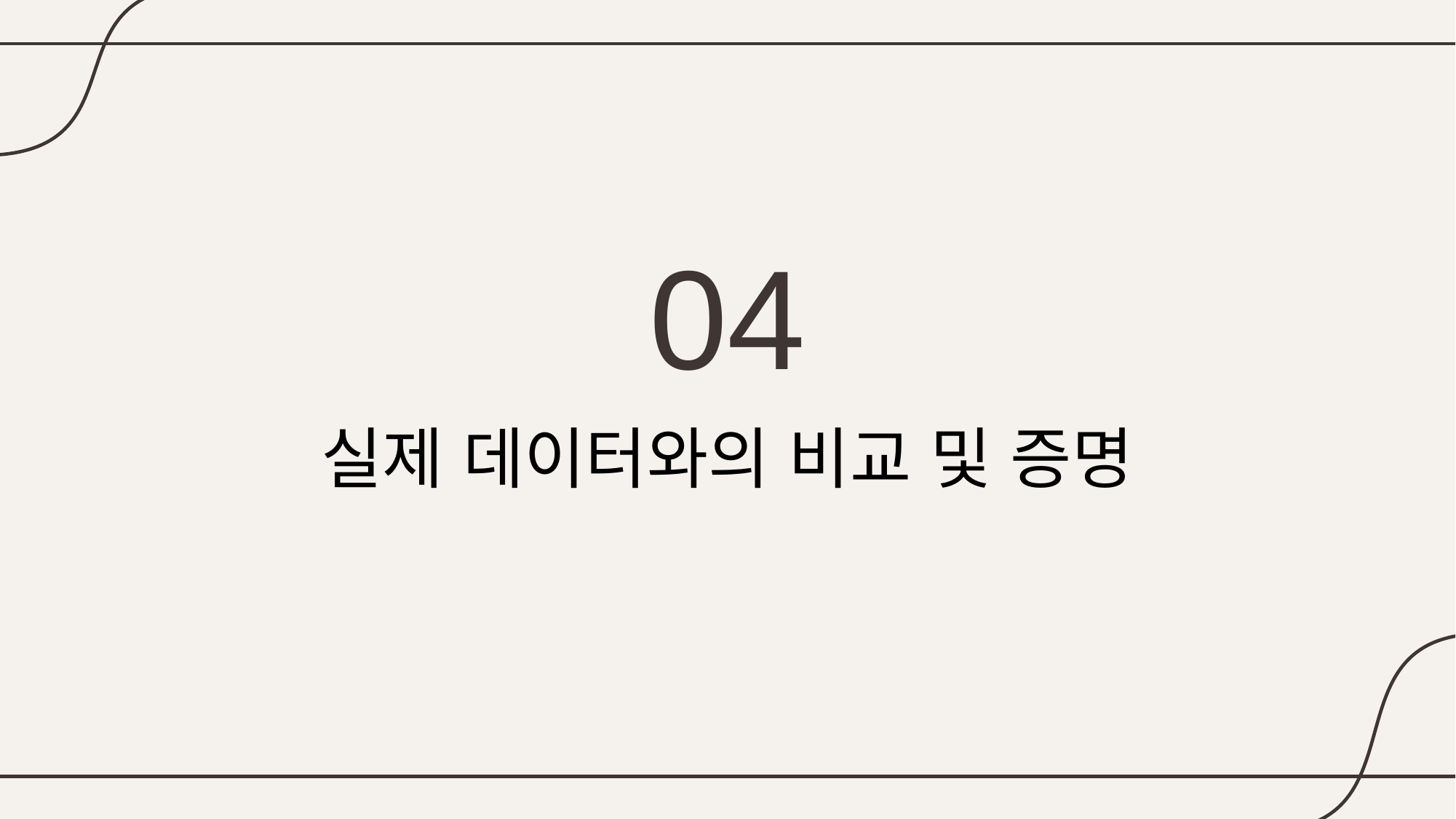

04
# 실제 데이터와의 비교 및 증명